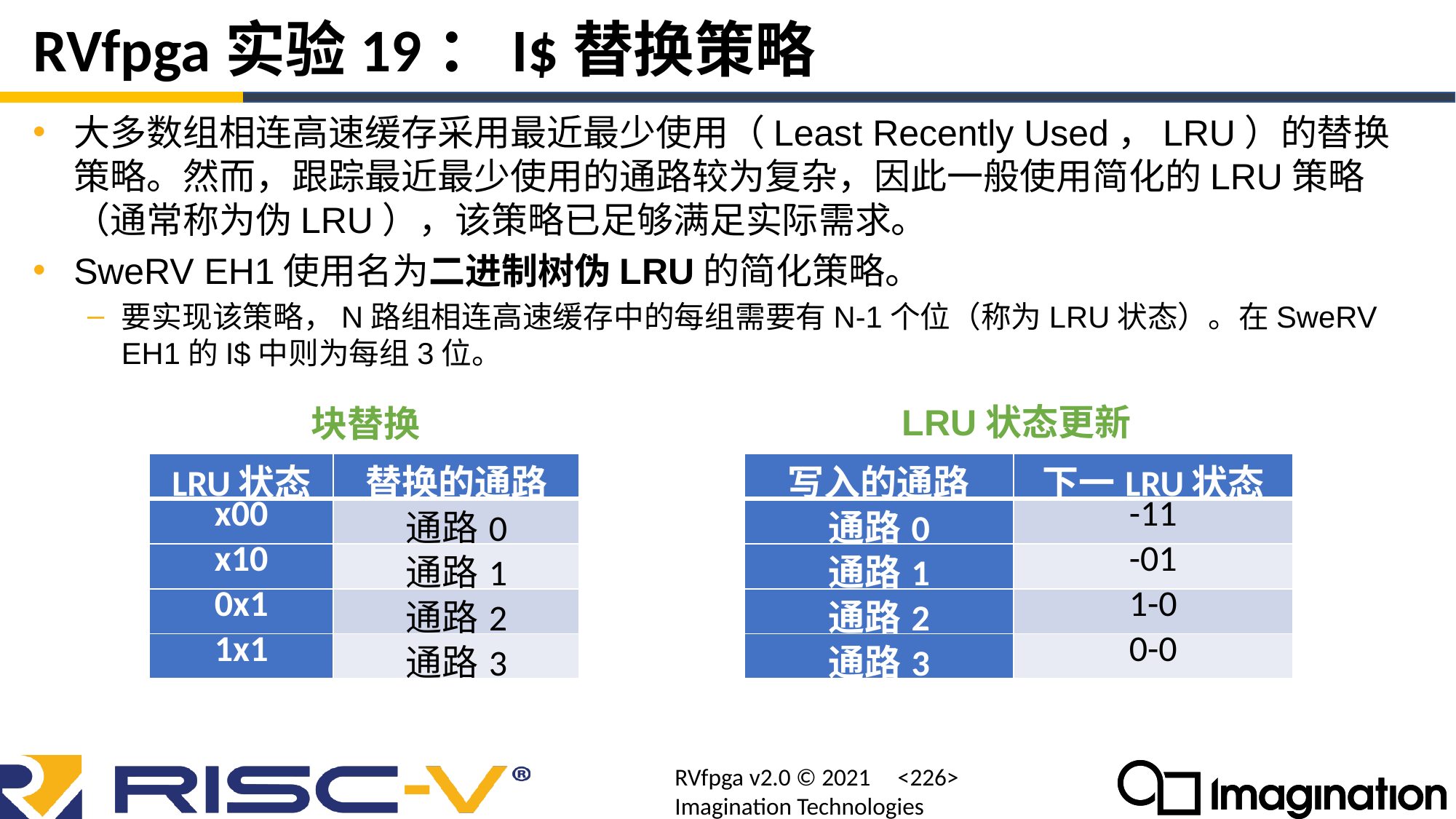

# RVfpga实验19：I$替换策略
大多数组相连高速缓存采用最近最少使用（Least Recently Used，LRU）的替换策略。然而，跟踪最近最少使用的通路较为复杂，因此一般使用简化的LRU策略（通常称为伪LRU），该策略已足够满足实际需求。
SweRV EH1使用名为二进制树伪LRU的简化策略。
要实现该策略，N路组相连高速缓存中的每组需要有N-1个位（称为LRU状态）。在SweRV EH1的I$中则为每组3位。
LRU状态更新
块替换
| 写入的通路 | 下一LRU状态 |
| --- | --- |
| 通路0 | -11 |
| 通路1 | -01 |
| 通路2 | 1-0 |
| 通路3 | 0-0 |
| LRU状态 | 替换的通路 |
| --- | --- |
| x00 | 通路0 |
| x10 | 通路1 |
| 0x1 | 通路2 |
| 1x1 | 通路3 |